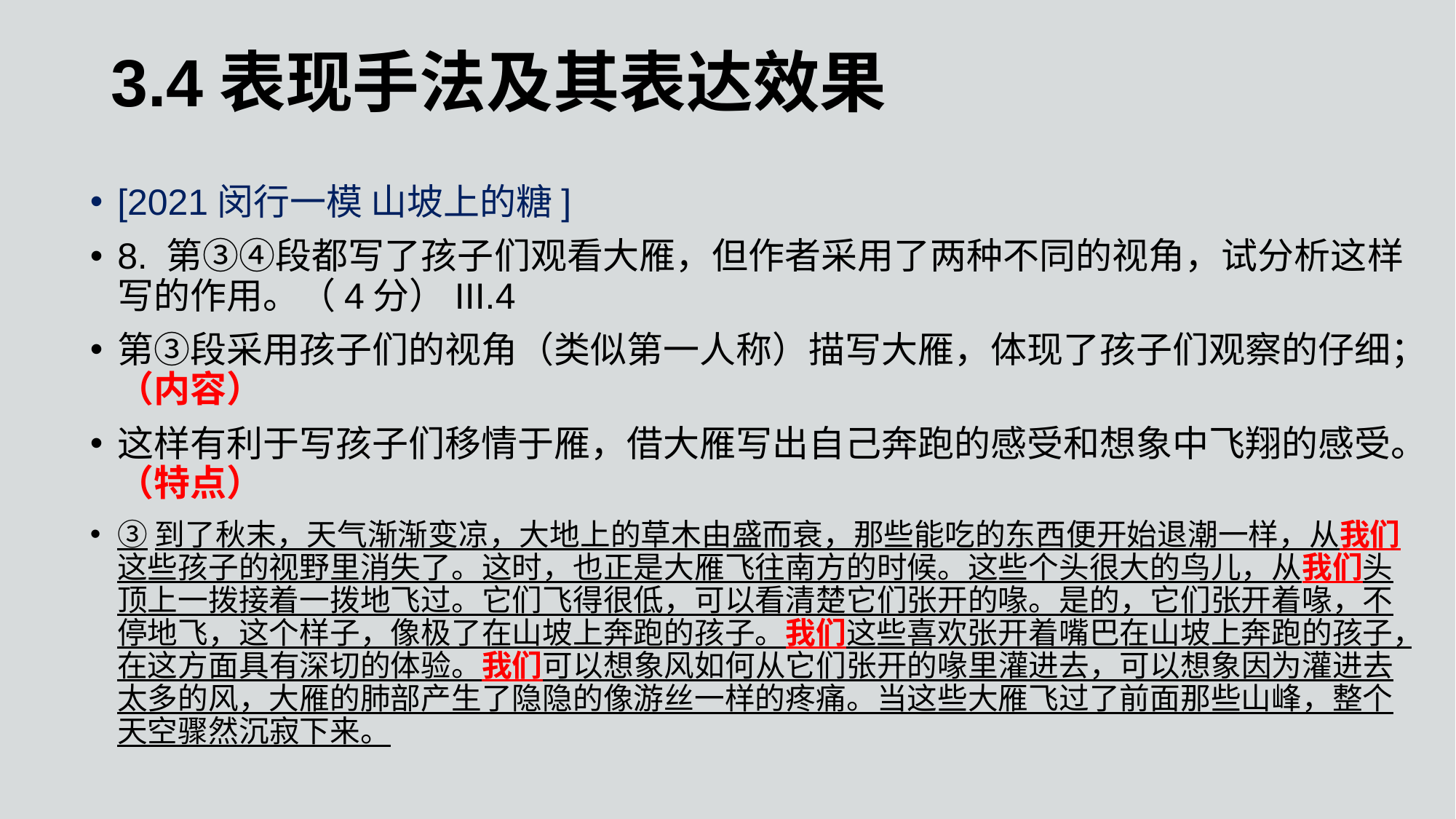

3.4表现手法及其表达效果
[2021闵行一模 山坡上的糖]
8. 第③④段都写了孩子们观看大雁，但作者采用了两种不同的视角，试分析这样写的作用。（4分）III.4
第③段采用孩子们的视角（类似第一人称）描写大雁，体现了孩子们观察的仔细；（内容）
这样有利于写孩子们移情于雁，借大雁写出自己奔跑的感受和想象中飞翔的感受。（特点）
③到了秋末，天气渐渐变凉，大地上的草木由盛而衰，那些能吃的东西便开始退潮一样，从我们这些孩子的视野里消失了。这时，也正是大雁飞往南方的时候。这些个头很大的鸟儿，从我们头顶上一拨接着一拨地飞过。它们飞得很低，可以看清楚它们张开的喙。是的，它们张开着喙，不停地飞，这个样子，像极了在山坡上奔跑的孩子。我们这些喜欢张开着嘴巴在山坡上奔跑的孩子，在这方面具有深切的体验。我们可以想象风如何从它们张开的喙里灌进去，可以想象因为灌进去太多的风，大雁的肺部产生了隐隐的像游丝一样的疼痛。当这些大雁飞过了前面那些山峰，整个天空骤然沉寂下来。